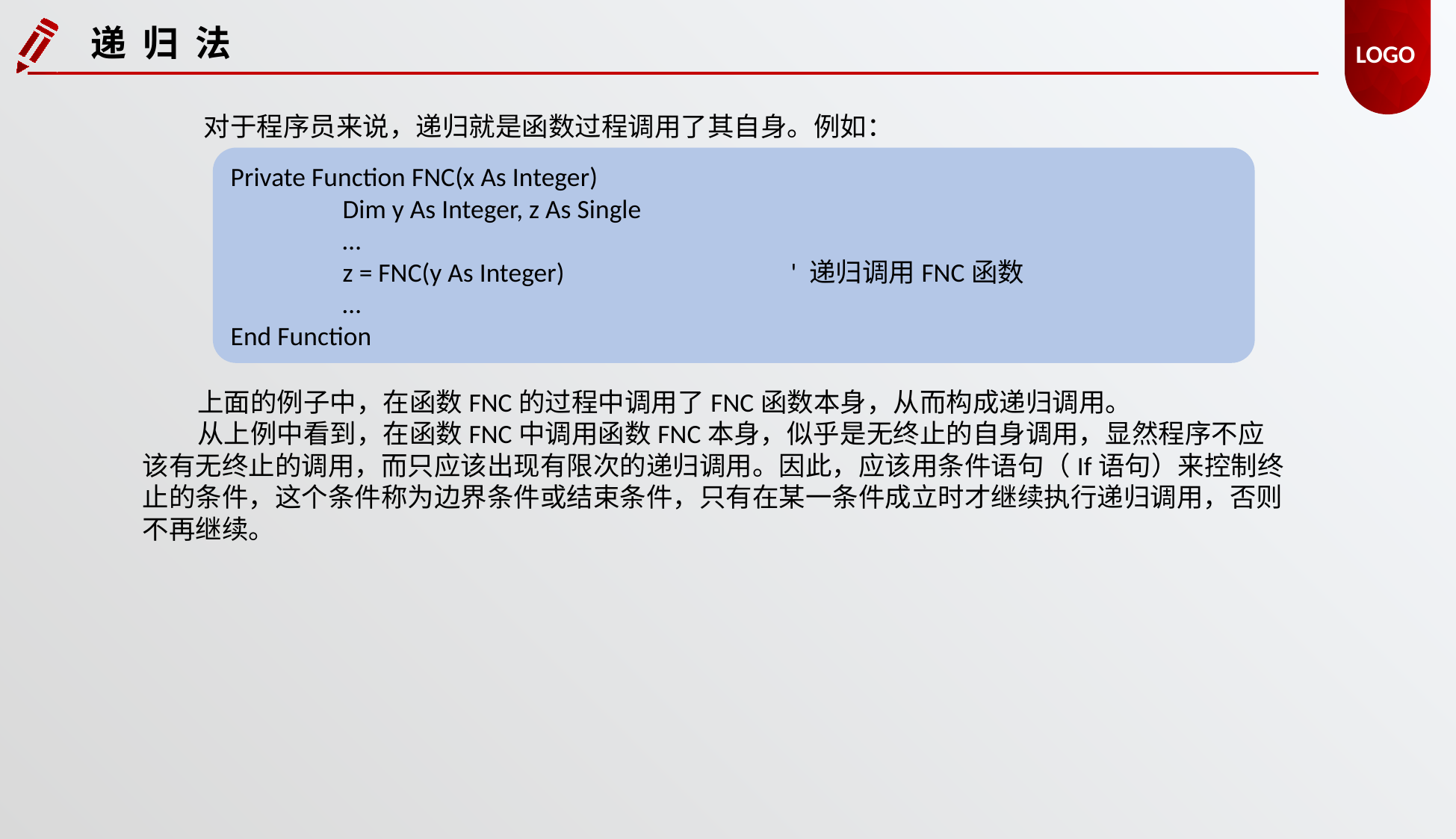

递  归  法
对于程序员来说，递归就是函数过程调用了其自身。例如：
Private Function FNC(x As Integer)
	Dim y As Integer, z As Single
	…
	z = FNC(y As Integer)			' 递归调用FNC函数
	…
End Function
上面的例子中，在函数FNC的过程中调用了FNC函数本身，从而构成递归调用。
从上例中看到，在函数FNC中调用函数FNC本身，似乎是无终止的自身调用，显然程序不应该有无终止的调用，而只应该出现有限次的递归调用。因此，应该用条件语句（If语句）来控制终止的条件，这个条件称为边界条件或结束条件，只有在某一条件成立时才继续执行递归调用，否则不再继续。